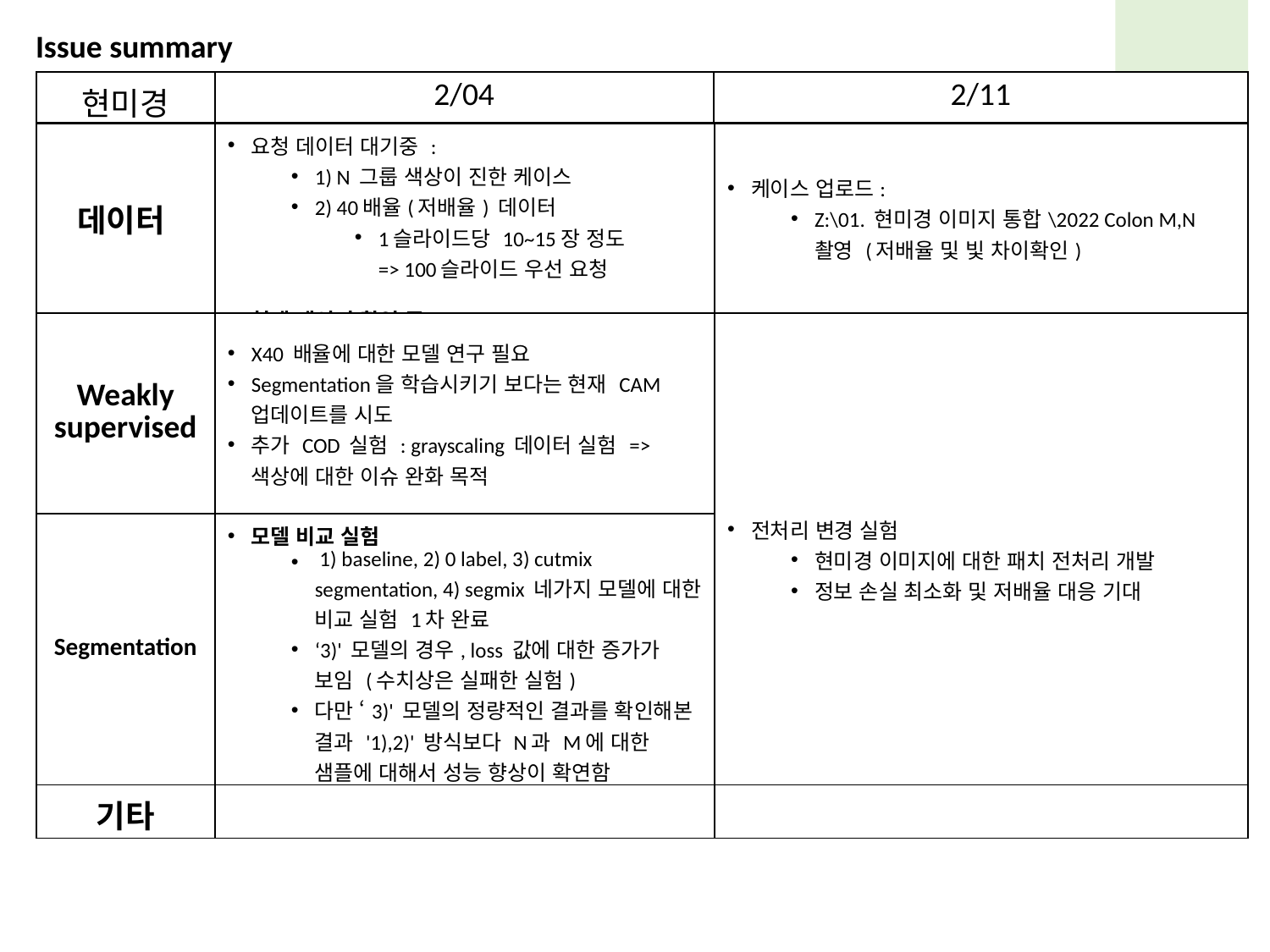

Issue summary
| 현미경 | 2/04 | 2/11 |
| --- | --- | --- |
|  |  |  |
| 데이터 | 요청 데이터 대기중 : 1) N 그룹 색상이 진한 케이스 2) 40배율(저배율) 데이터 1슬라이드당 10~15장 정도 => 100슬라이드 우선 요청 현재 데이터 촬영 중 | 케이스 업로드: Z:\01. 현미경 이미지 통합\2022 Colon M,N 촬영 (저배율 및 빛 차이확인) |
| --- | --- | --- |
| Weakly supervised | X40 배율에 대한 모델 연구 필요 Segmentation을 학습시키기 보다는 현재 CAM 업데이트를 시도 추가 COD 실험 : grayscaling 데이터 실험 => 색상에 대한 이슈 완화 목적 | 전처리 변경 실험 현미경 이미지에 대한 패치 전처리 개발 정보 손실 최소화 및 저배율 대응 기대 |
| Segmentation | 모델 비교 실험 1) baseline, 2) 0 label, 3) cutmix segmentation, 4) segmix 네가지 모델에 대한 비교 실험 1차 완료 ‘3)' 모델의 경우, loss 값에 대한 증가가 보임 (수치상은 실패한 실험) 다만 ‘3)' 모델의 정량적인 결과를 확인해본 결과 '1),2)' 방식보다 N과 M에 대한 샘플에 대해서 성능 향상이 확연함 |  |
| 기타 |  |  |